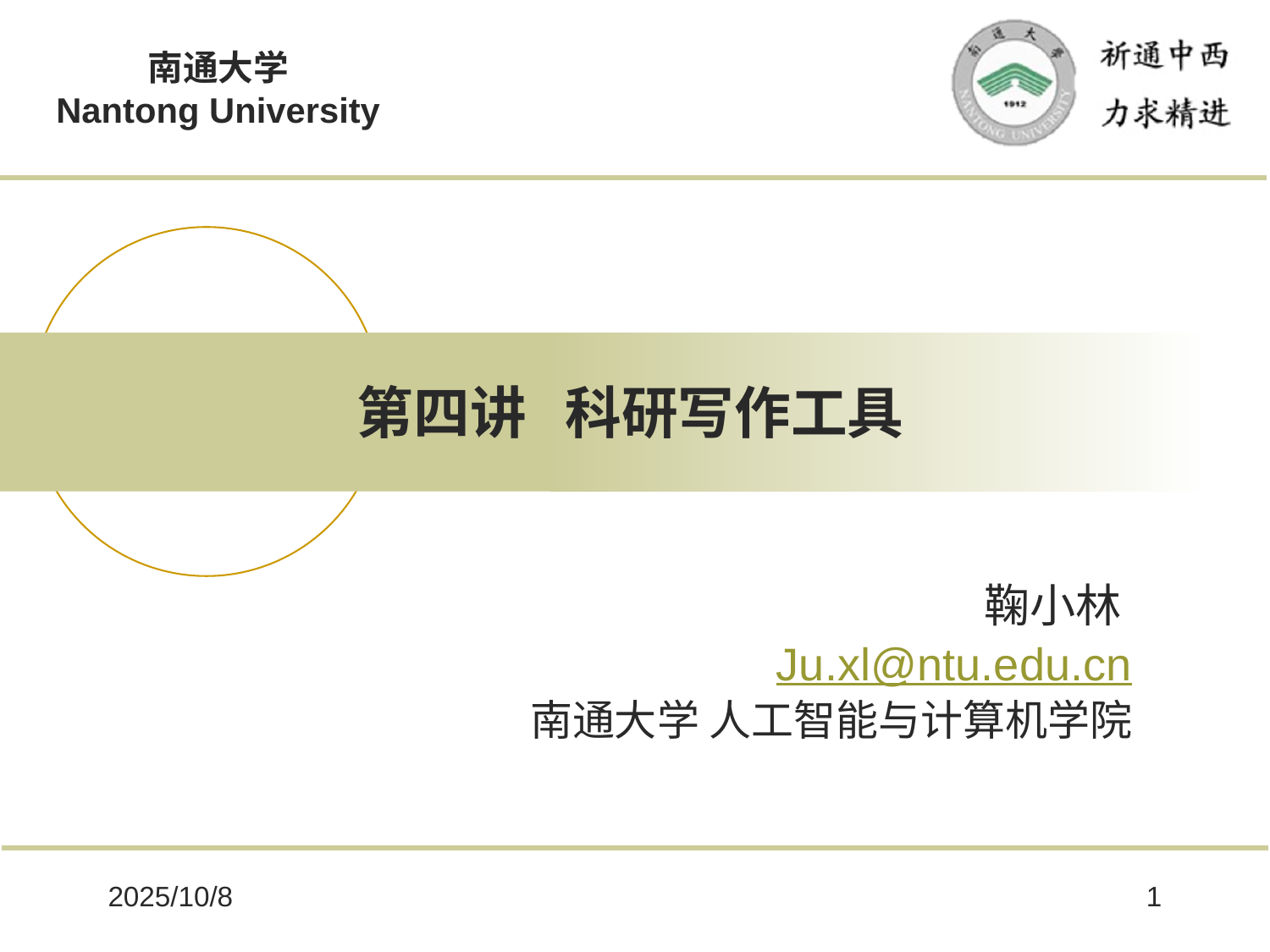

# 第四讲   科研写作工具
鞠小林
Ju.xl@ntu.edu.cn
南通大学 人工智能与计算机学院

2025/10/8
1